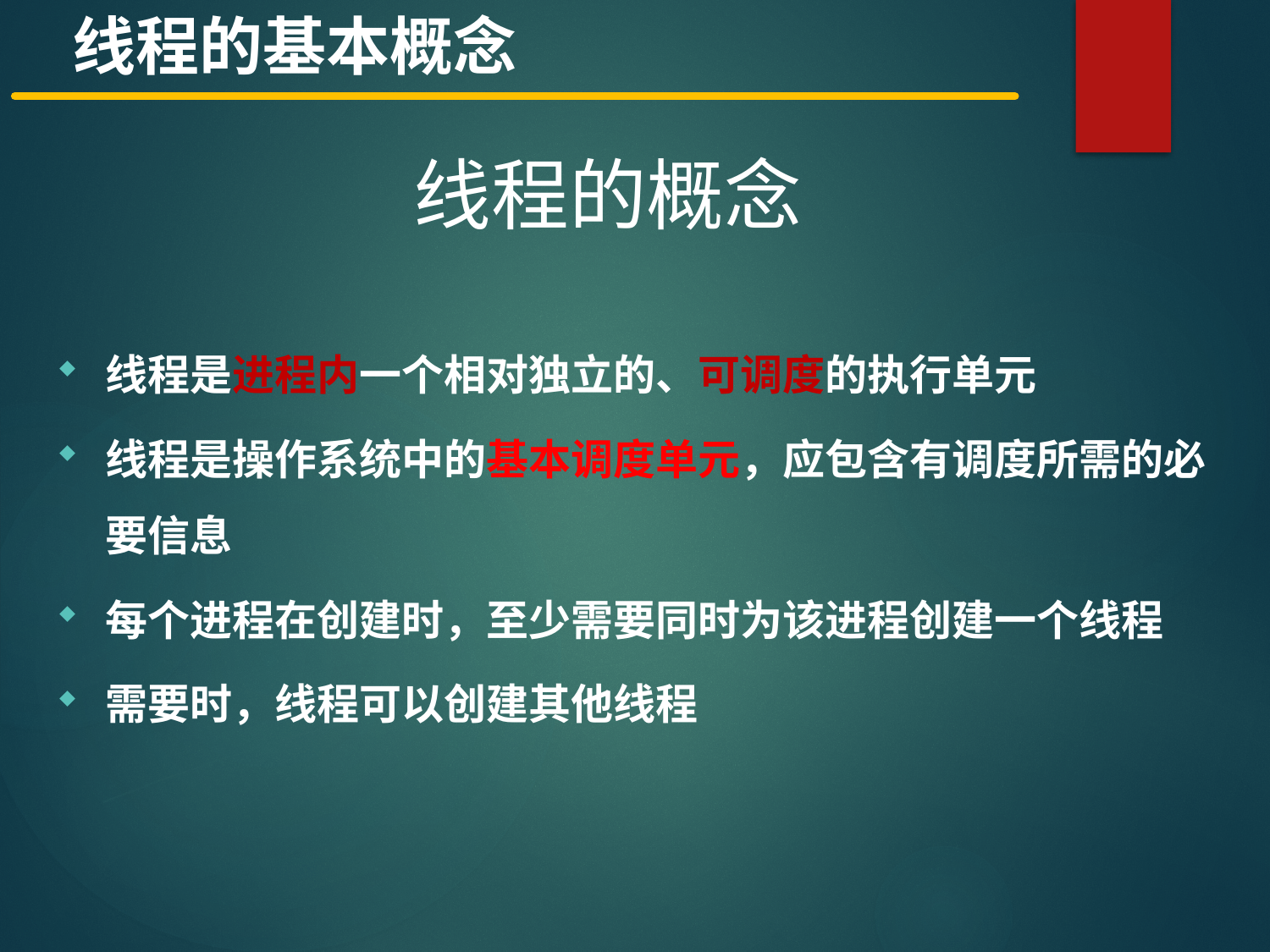

线程的基本概念
线程的概念
线程是进程内一个相对独立的、可调度的执行单元
线程是操作系统中的基本调度单元，应包含有调度所需的必要信息
每个进程在创建时，至少需要同时为该进程创建一个线程
需要时，线程可以创建其他线程